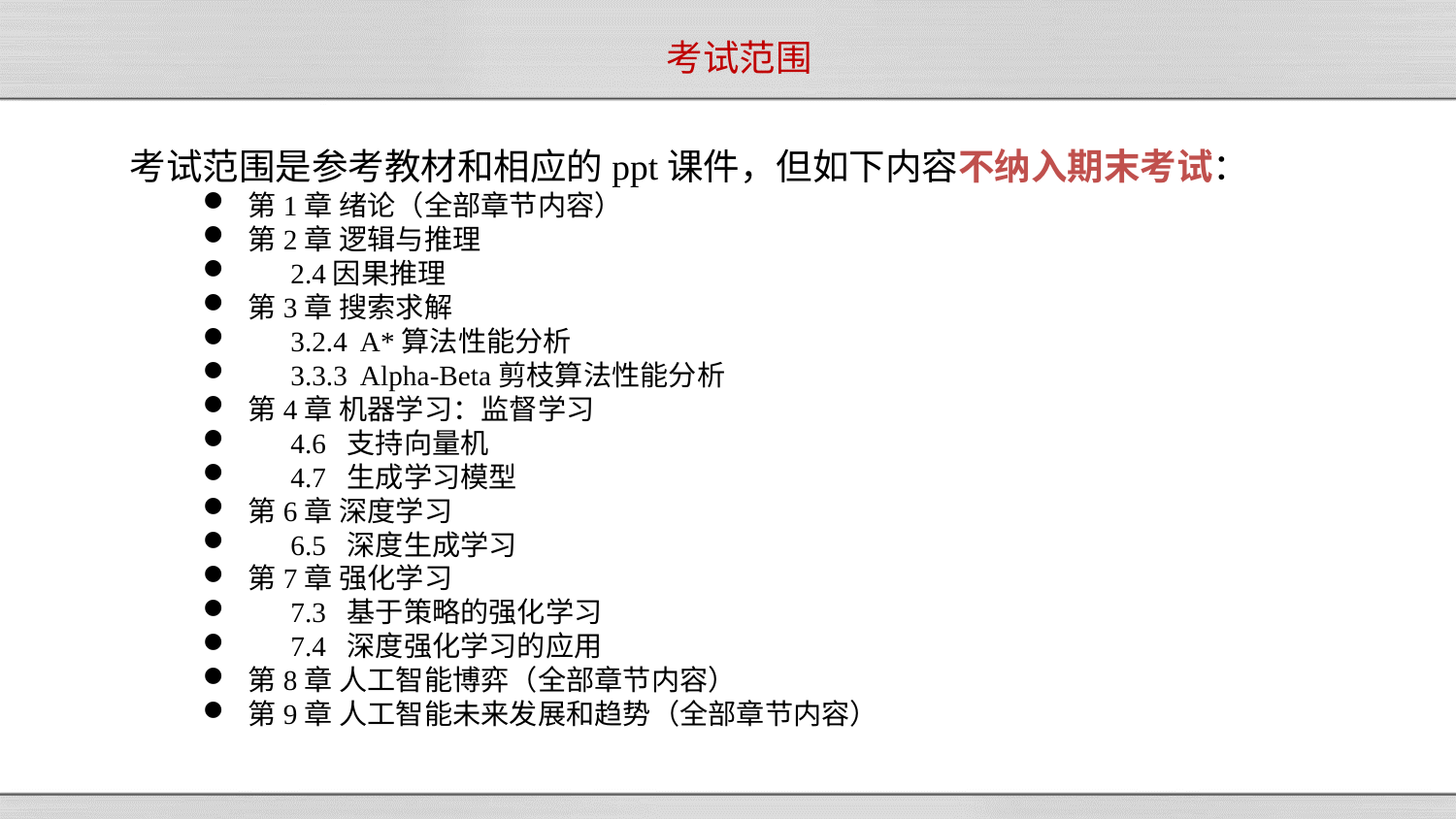

考试范围
考试范围是参考教材和相应的ppt课件，但如下内容不纳入期末考试：
第1章 绪论（全部章节内容）
第2章 逻辑与推理
      2.4因果推理
第3章 搜索求解
      3.2.4  A*算法性能分析
      3.3.3  Alpha-Beta剪枝算法性能分析
第4章 机器学习：监督学习
      4.6  支持向量机
      4.7  生成学习模型
第6章 深度学习
      6.5  深度生成学习
第7章 强化学习
      7.3  基于策略的强化学习
      7.4  深度强化学习的应用
第8章 人工智能博弈（全部章节内容）
第9章 人工智能未来发展和趋势（全部章节内容）